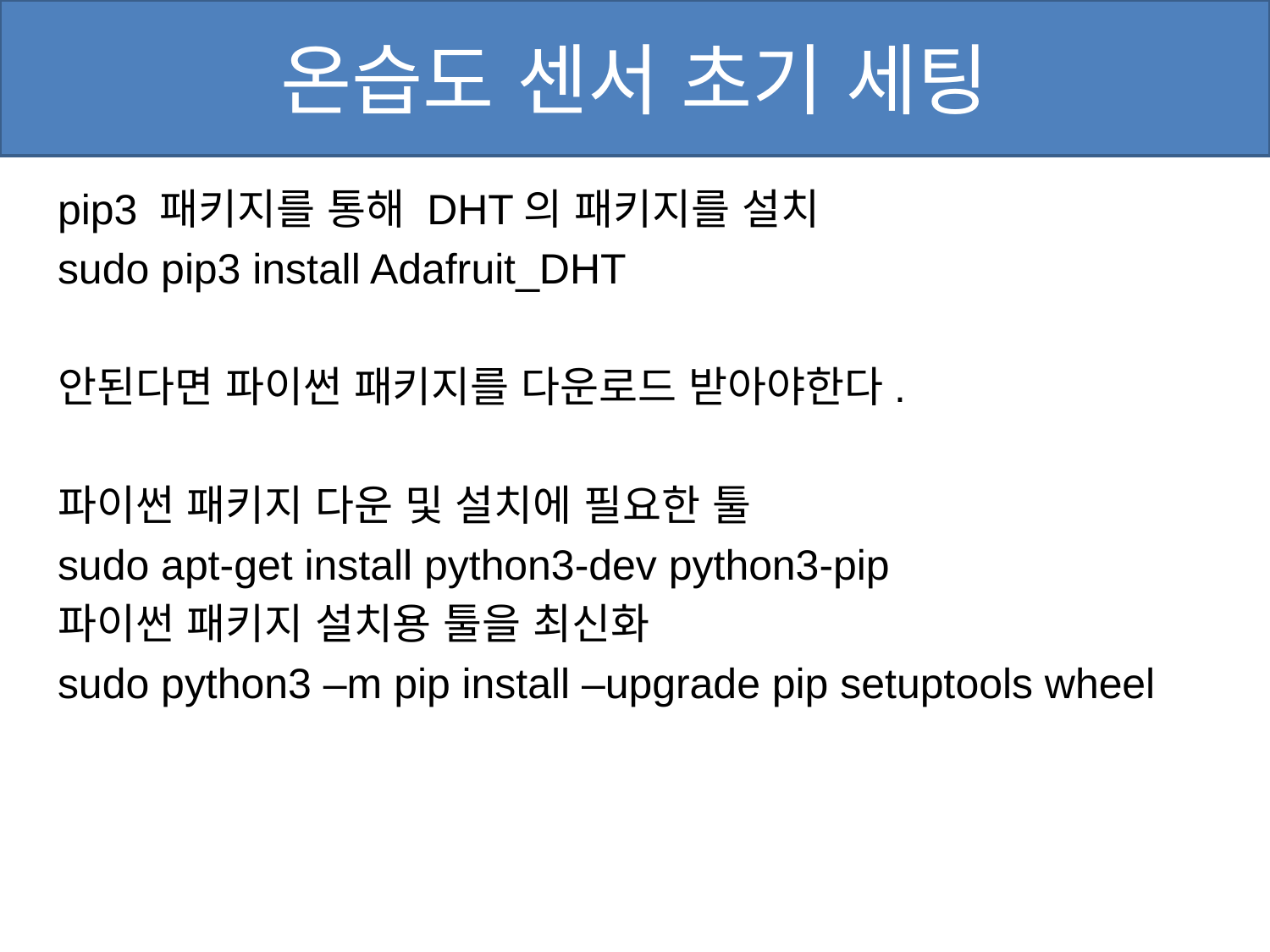

# 온습도 센서 초기 세팅
pip3 패키지를 통해 DHT의 패키지를 설치
sudo pip3 install Adafruit_DHT

안된다면 파이썬 패키지를 다운로드 받아야한다.

파이썬 패키지 다운 및 설치에 필요한 툴
sudo apt-get install python3-dev python3-pip
파이썬 패키지 설치용 툴을 최신화
sudo python3 –m pip install –upgrade pip setuptools wheel